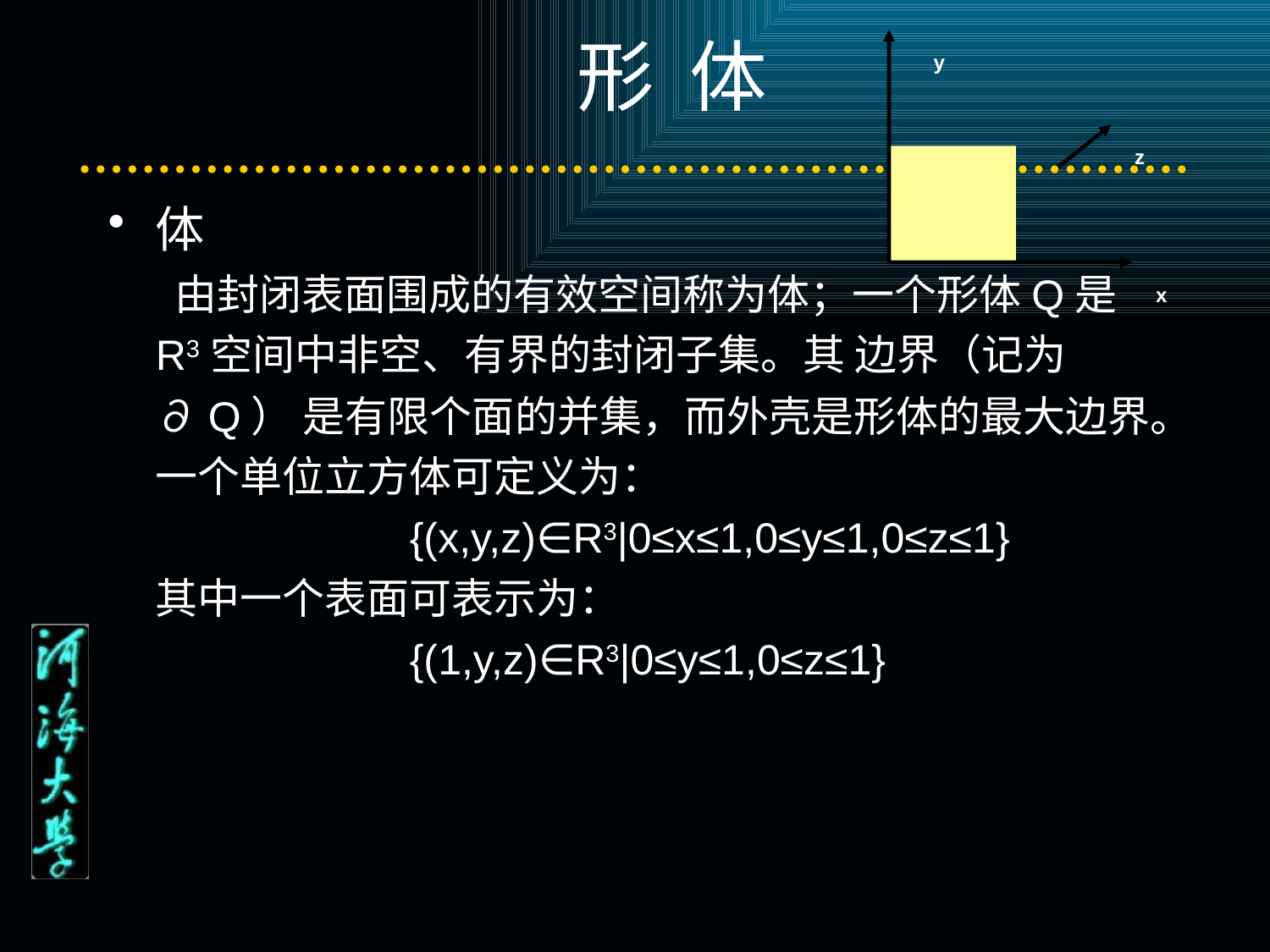

# 形  体
y

z

x

体
  由封闭表面围成的有效空间称为体；一个形体Q是R3空间中非空、有界的封闭子集。其 边界（记为∂Q） 是有限个面的并集，而外壳是形体的最大边界。一个单位立方体可定义为：					{(x,y,z)∈R3|0≤x≤1,0≤y≤1,0≤z≤1}
其中一个表面可表示为：
		{(1,y,z)∈R3|0≤y≤1,0≤z≤1}

6